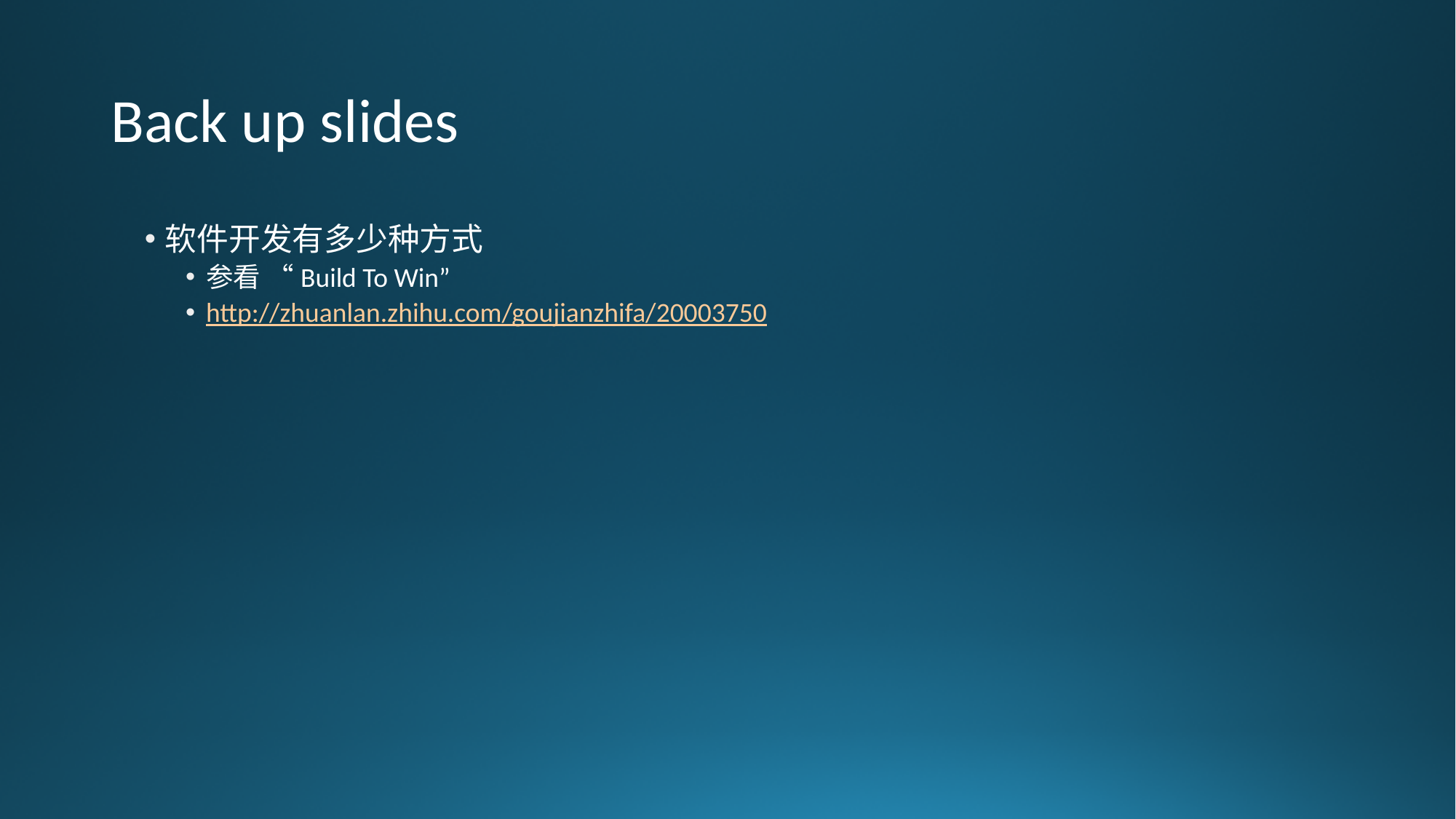

# Back up slides
软件开发有多少种方式
参看 “Build To Win”
http://zhuanlan.zhihu.com/goujianzhifa/20003750